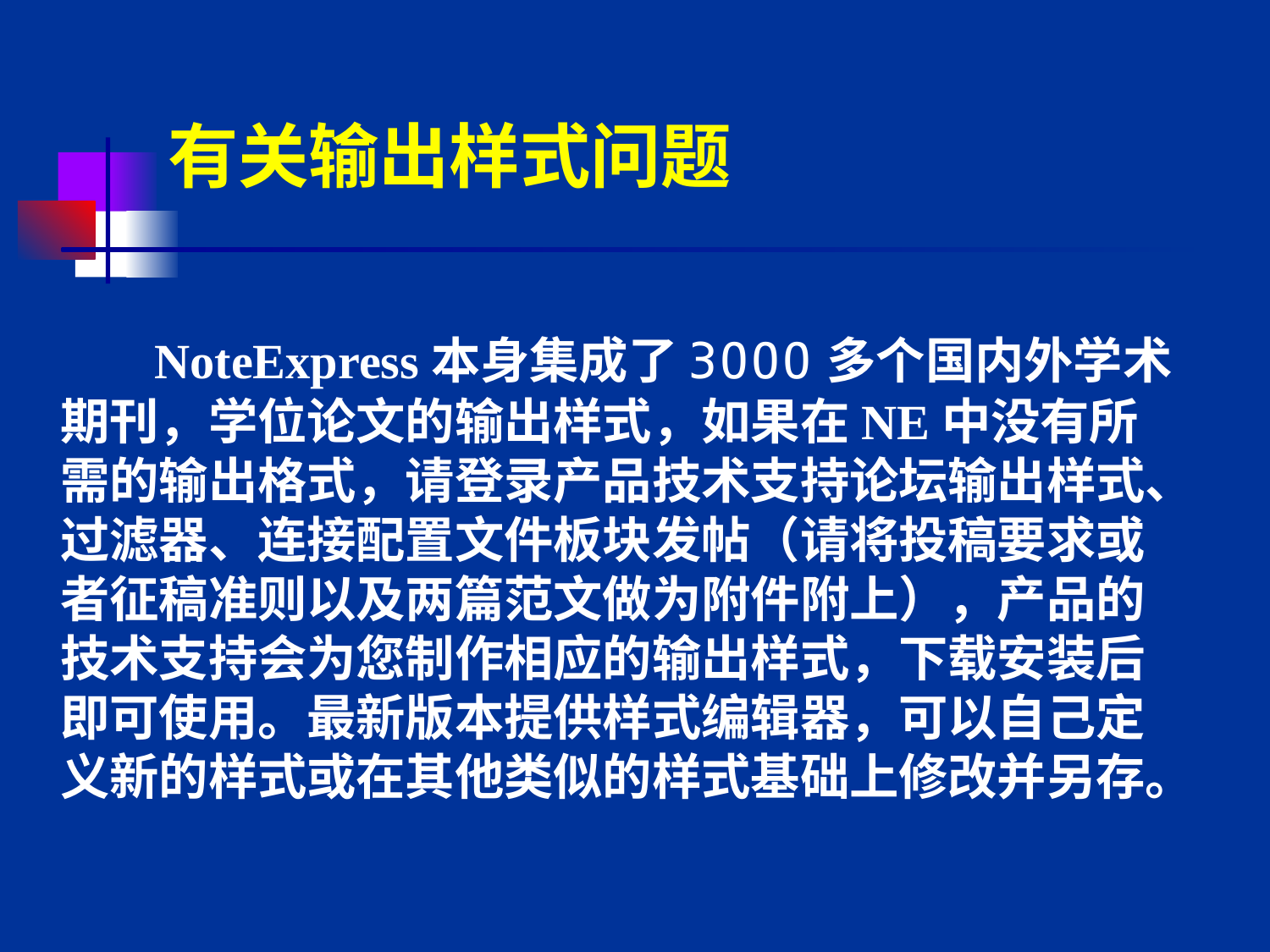

# 有关输出样式问题
          NoteExpress本身集成了3000多个国内外学术期刊，学位论文的输出样式，如果在NE中没有所需的输出格式，请登录产品技术支持论坛输出样式、过滤器、连接配置文件板块发帖（请将投稿要求或者征稿准则以及两篇范文做为附件附上），产品的技术支持会为您制作相应的输出样式，下载安装后即可使用。最新版本提供样式编辑器，可以自己定义新的样式或在其他类似的样式基础上修改并另存。